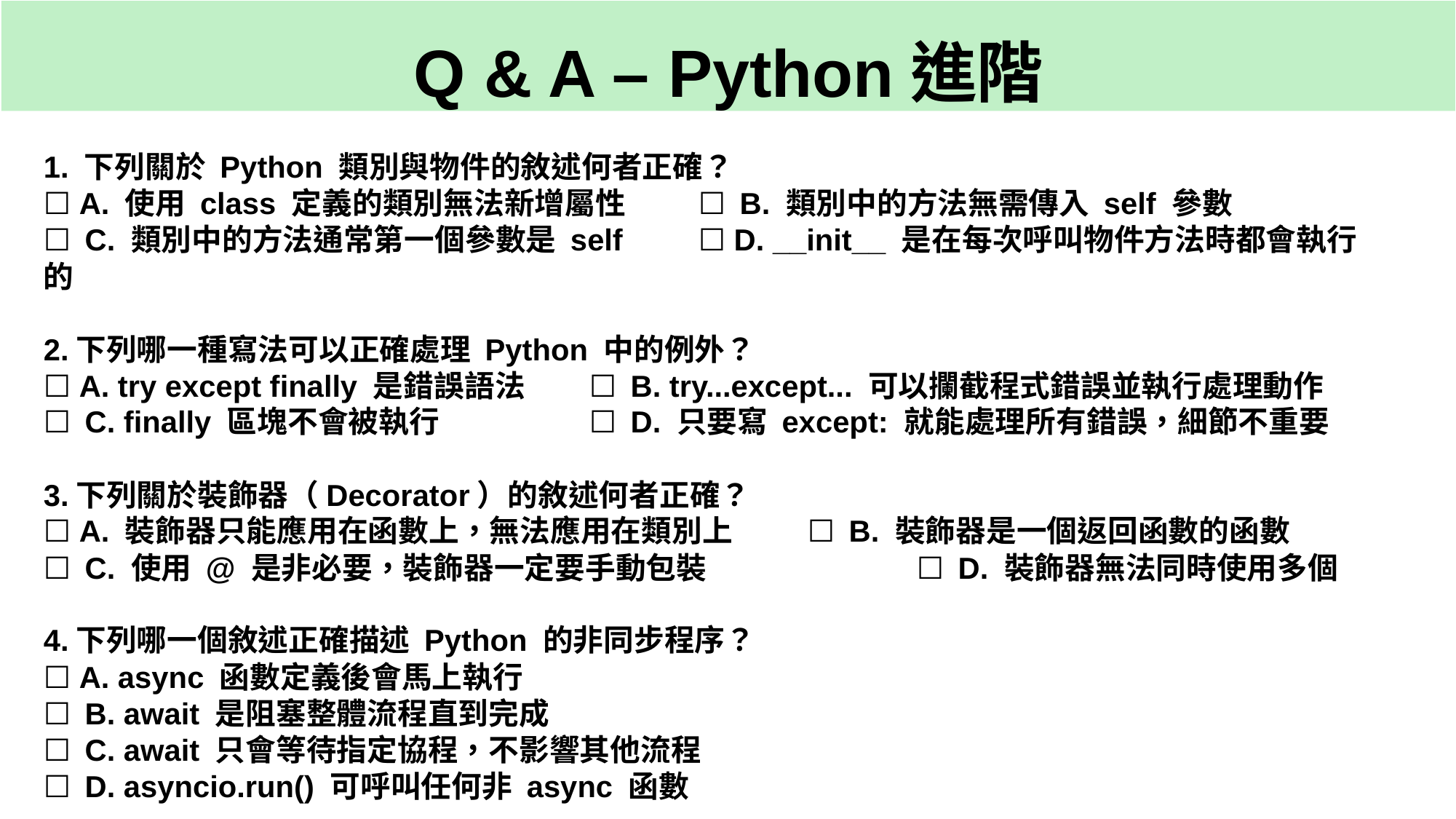

Q & A – Python進階
1. 下列關於 Python 類別與物件的敘述何者正確？
☐ A. 使用 class 定義的類別無法新增屬性	☐ B. 類別中的方法無需傳入 self 參數
☐ C. 類別中的方法通常第一個參數是 self	☐ D. __init__ 是在每次呼叫物件方法時都會執行的

2.下列哪一種寫法可以正確處理 Python 中的例外？
☐ A. try except finally 是錯誤語法	☐ B. try...except... 可以攔截程式錯誤並執行處理動作
☐ C. finally 區塊不會被執行		☐ D. 只要寫 except: 就能處理所有錯誤，細節不重要

3.下列關於裝飾器（Decorator）的敘述何者正確？
☐ A. 裝飾器只能應用在函數上，無法應用在類別上	☐ B. 裝飾器是一個返回函數的函數
☐ C. 使用 @ 是非必要，裝飾器一定要手動包裝		☐ D. 裝飾器無法同時使用多個

4.下列哪一個敘述正確描述 Python 的非同步程序？
☐ A. async 函數定義後會馬上執行
☐ B. await 是阻塞整體流程直到完成
☐ C. await 只會等待指定協程，不影響其他流程
☐ D. asyncio.run() 可呼叫任何非 async 函數